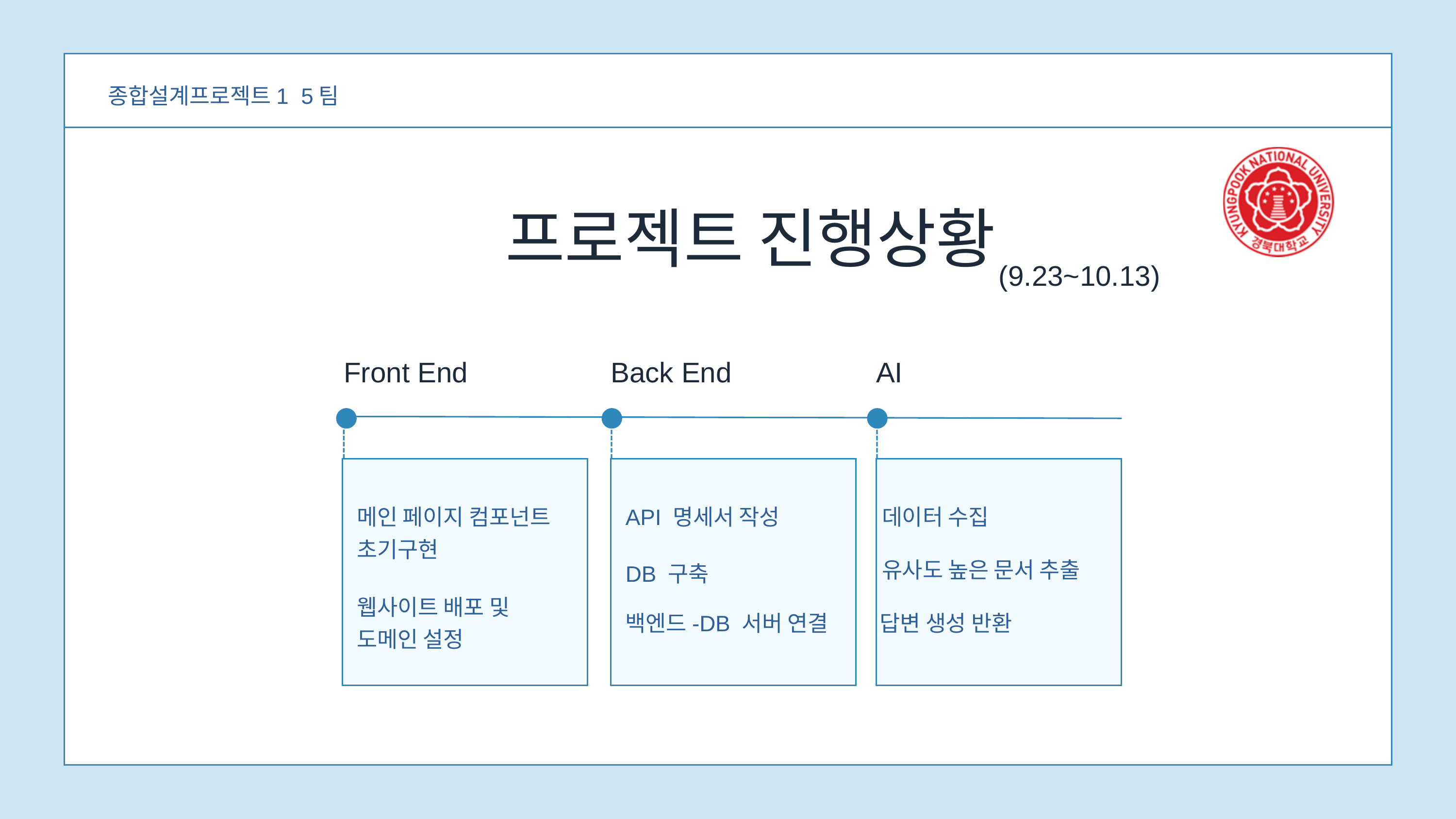

종합설계프로젝트1  5팀

프로젝트 진행상황
(9.23~10.13)
Front End
Back End
AI

메인 페이지 컴포넌트
초기구현
API 명세서 작성
데이터 수집
유사도 높은 문서 추출
DB 구축
웹사이트 배포 및 도메인 설정
백엔드-DB 서버 연결
답변 생성 반환